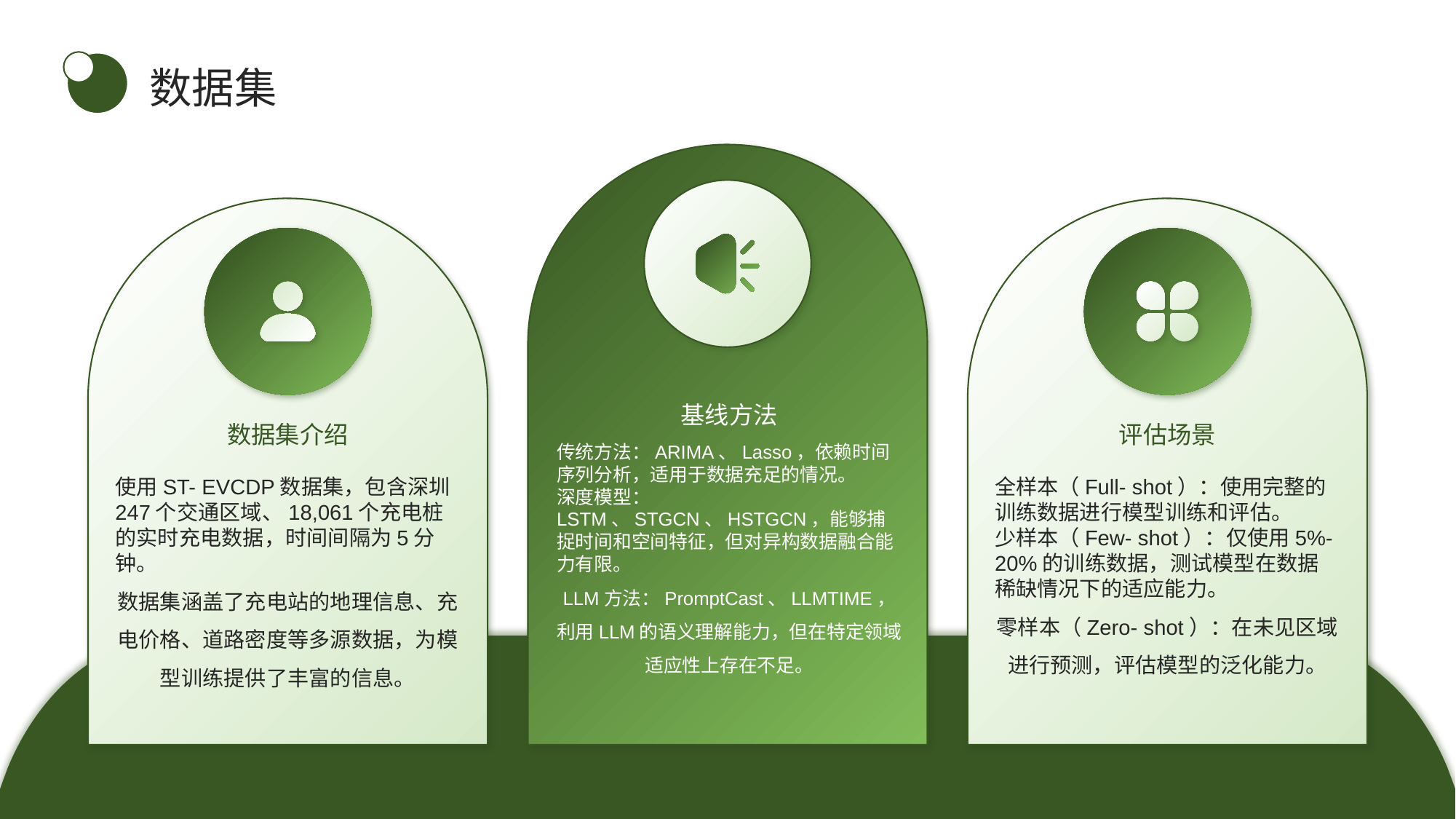

数据集

基线方法
数据集介绍
评估场景
传统方法：ARIMA、Lasso，依赖时间序列分析，适用于数据充足的情况。
深度模型：LSTM、STGCN、HSTGCN，能够捕捉时间和空间特征，但对异构数据融合能力有限。
LLM方法：PromptCast、LLMTIME，利用LLM的语义理解能力，但在特定领域适应性上存在不足。
使用ST- EVCDP数据集，包含深圳247个交通区域、18,061个充电桩的实时充电数据，时间间隔为5分钟。
数据集涵盖了充电站的地理信息、充电价格、道路密度等多源数据，为模型训练提供了丰富的信息。
全样本（Full- shot）：使用完整的训练数据进行模型训练和评估。
少样本（Few- shot）：仅使用5%- 20%的训练数据，测试模型在数据稀缺情况下的适应能力。
零样本（Zero- shot）：在未见区域进行预测，评估模型的泛化能力。